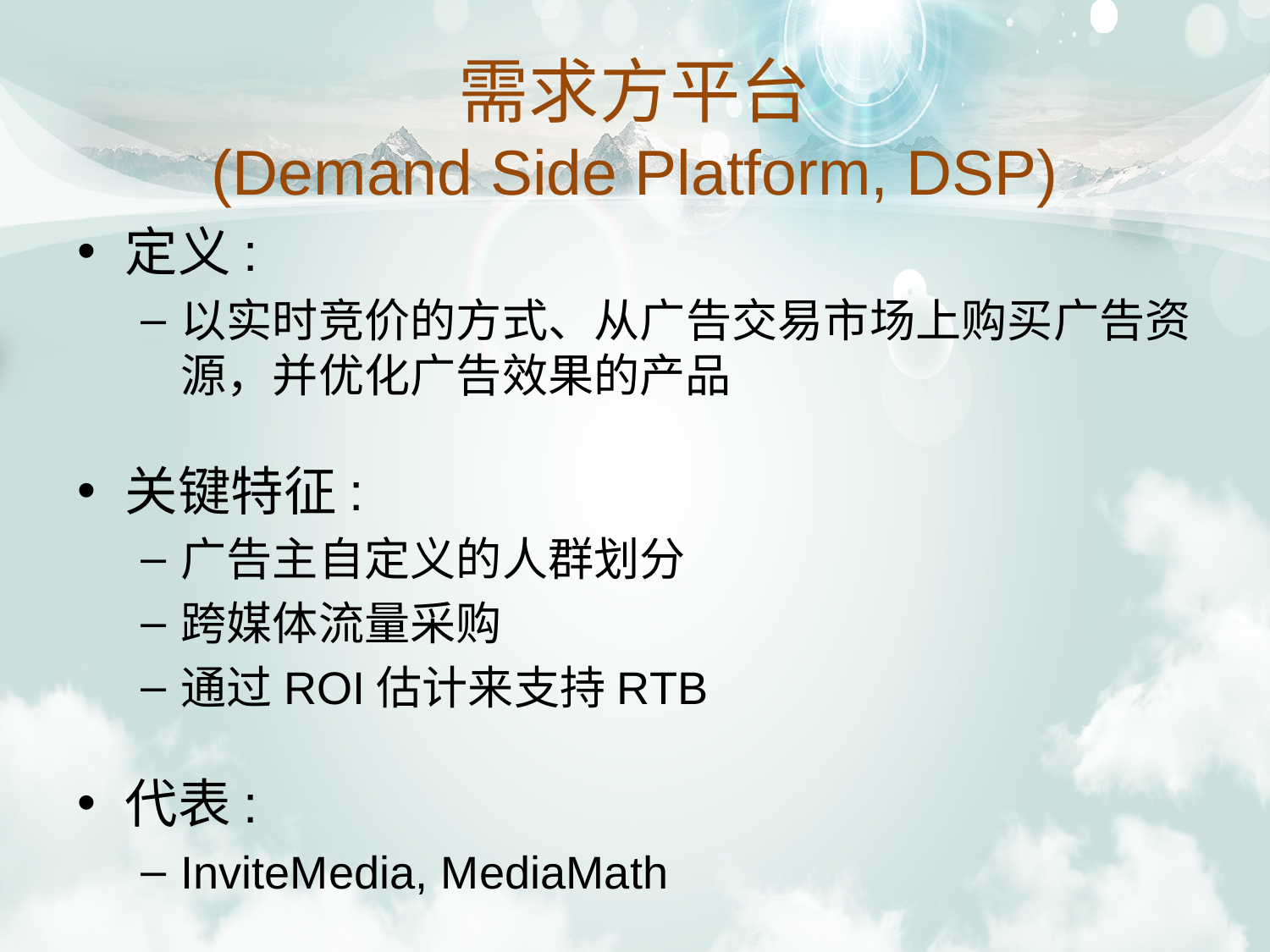

# 需求方平台 (Demand Side Platform, DSP)
定义:
以实时竞价的方式、从广告交易市场上购买广告资源，并优化广告效果的产品

关键特征:
广告主自定义的人群划分
跨媒体流量采购
通过ROI估计来支持RTB

代表:
InviteMedia, MediaMath